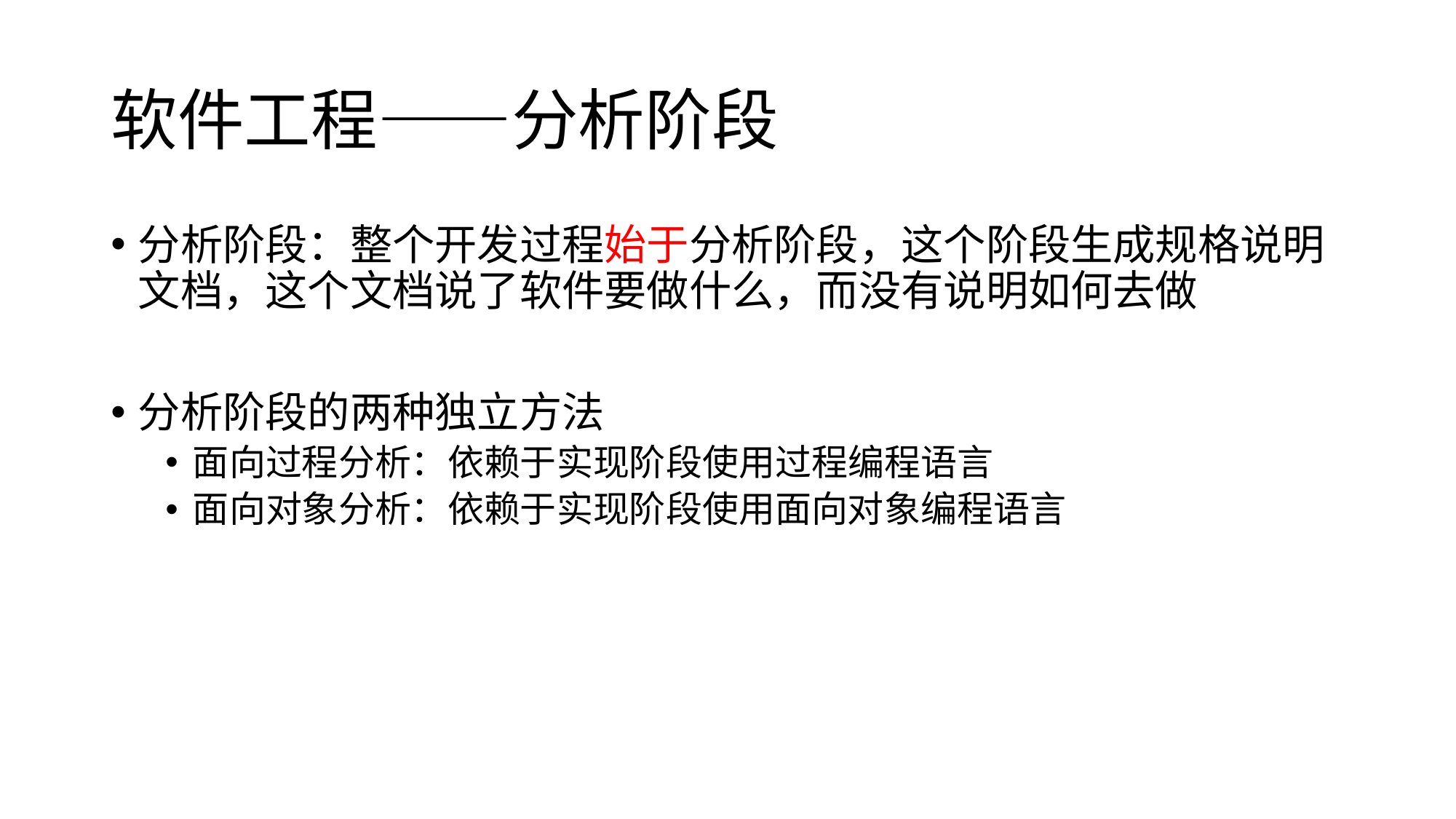

# 软件工程——分析阶段
分析阶段：整个开发过程始于分析阶段，这个阶段生成规格说明文档，这个文档说了软件要做什么，而没有说明如何去做

分析阶段的两种独立方法
面向过程分析：依赖于实现阶段使用过程编程语言
面向对象分析：依赖于实现阶段使用面向对象编程语言